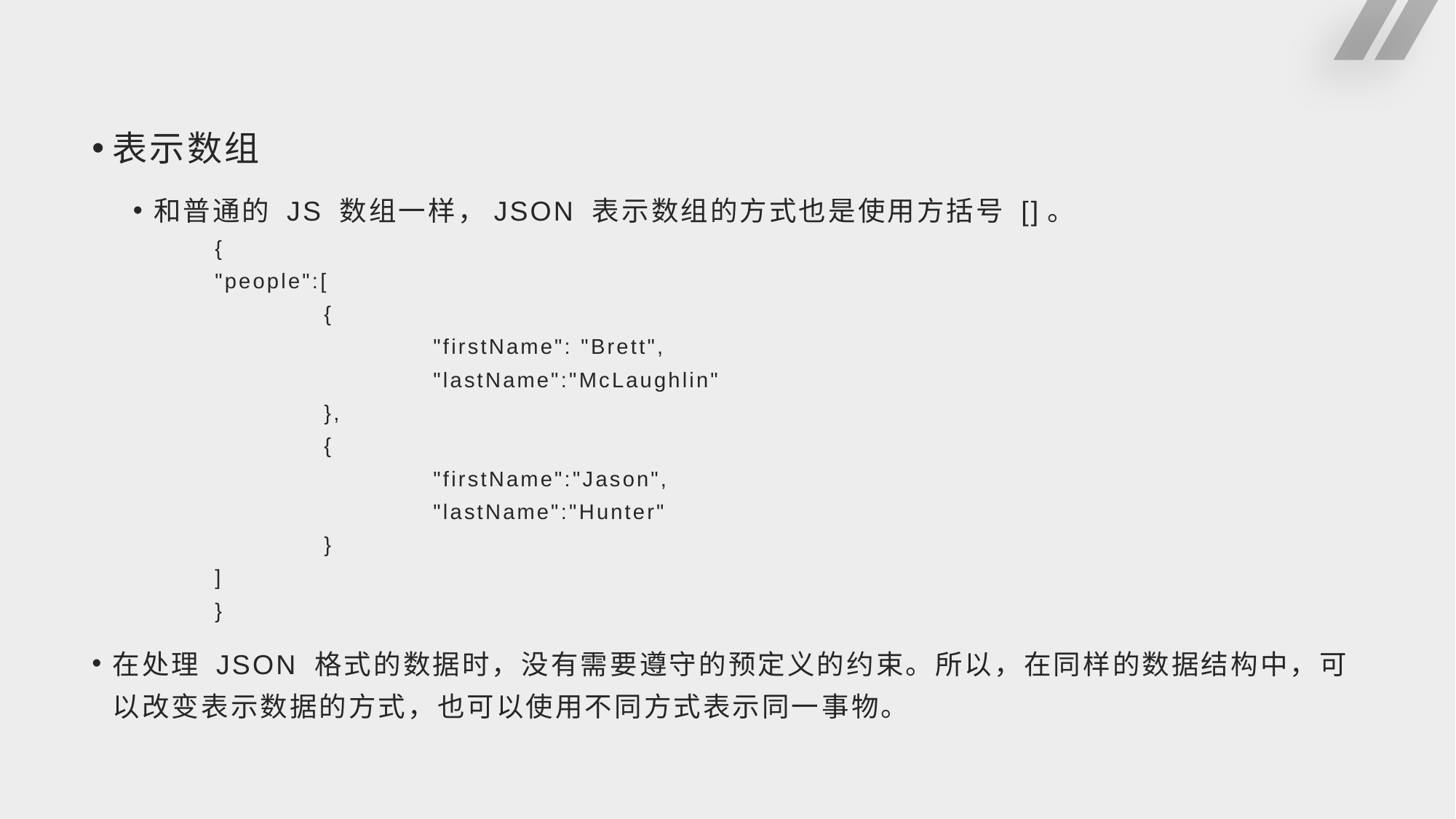

#
表示数组
和普通的 JS 数组一样，JSON 表示数组的方式也是使用方括号 []。
{
"people":[
	{
		"firstName": "Brett",
		"lastName":"McLaughlin"
	},
	{
		"firstName":"Jason",
		"lastName":"Hunter"
	}
]
}
在处理 JSON 格式的数据时，没有需要遵守的预定义的约束。所以，在同样的数据结构中，可以改变表示数据的方式，也可以使用不同方式表示同一事物。